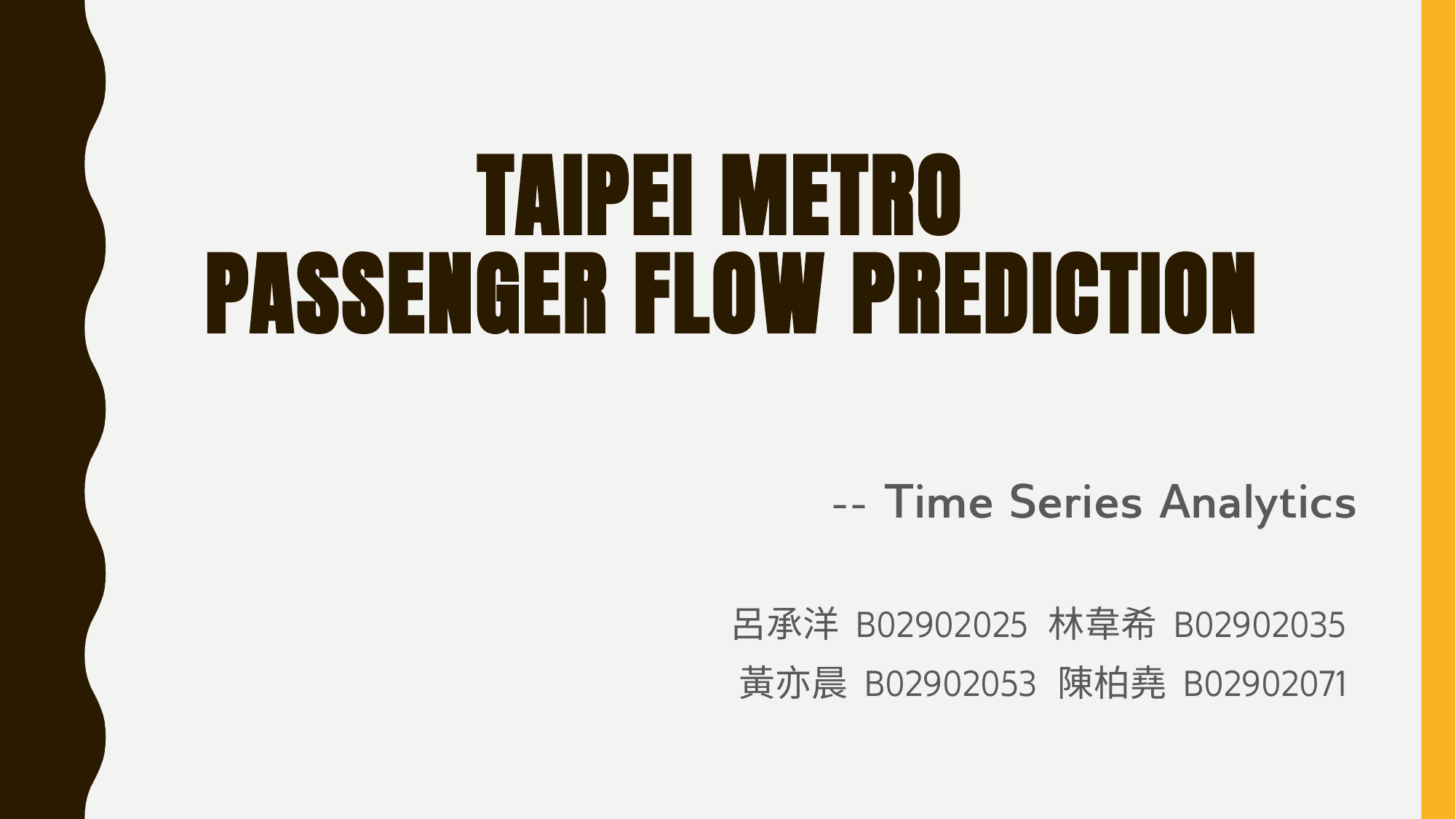

Taipei Metro
Passenger Flow Prediction
-- Time Series Analytics

呂承洋 B02902025 林韋希 B02902035
黃亦晨 B02902053 陳柏堯 B02902071